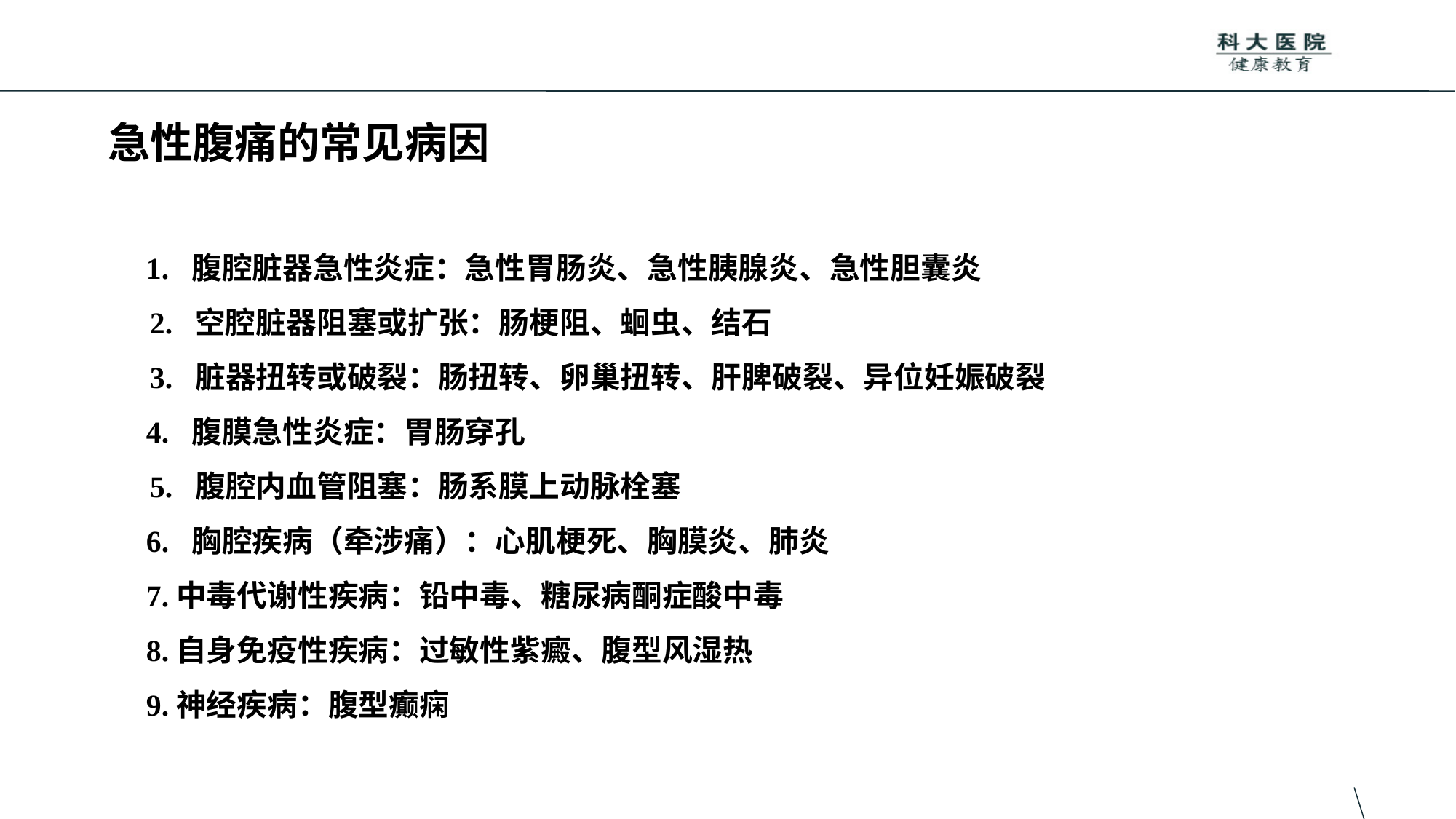

# 急性腹痛的常见病因
     1.  腹腔脏器急性炎症：急性胃肠炎、急性胰腺炎、急性胆囊炎
     2.  空腔脏器阻塞或扩张：肠梗阻、蛔虫、结石
     3.  脏器扭转或破裂：肠扭转、卵巢扭转、肝脾破裂、异位妊娠破裂
     4.  腹膜急性炎症：胃肠穿孔
     5.  腹腔内血管阻塞：肠系膜上动脉栓塞
     6.  胸腔疾病（牵涉痛）：心肌梗死、胸膜炎、肺炎
     7.中毒代谢性疾病：铅中毒、糖尿病酮症酸中毒
     8.自身免疫性疾病：过敏性紫癜、腹型风湿热
     9.神经疾病：腹型癫痫